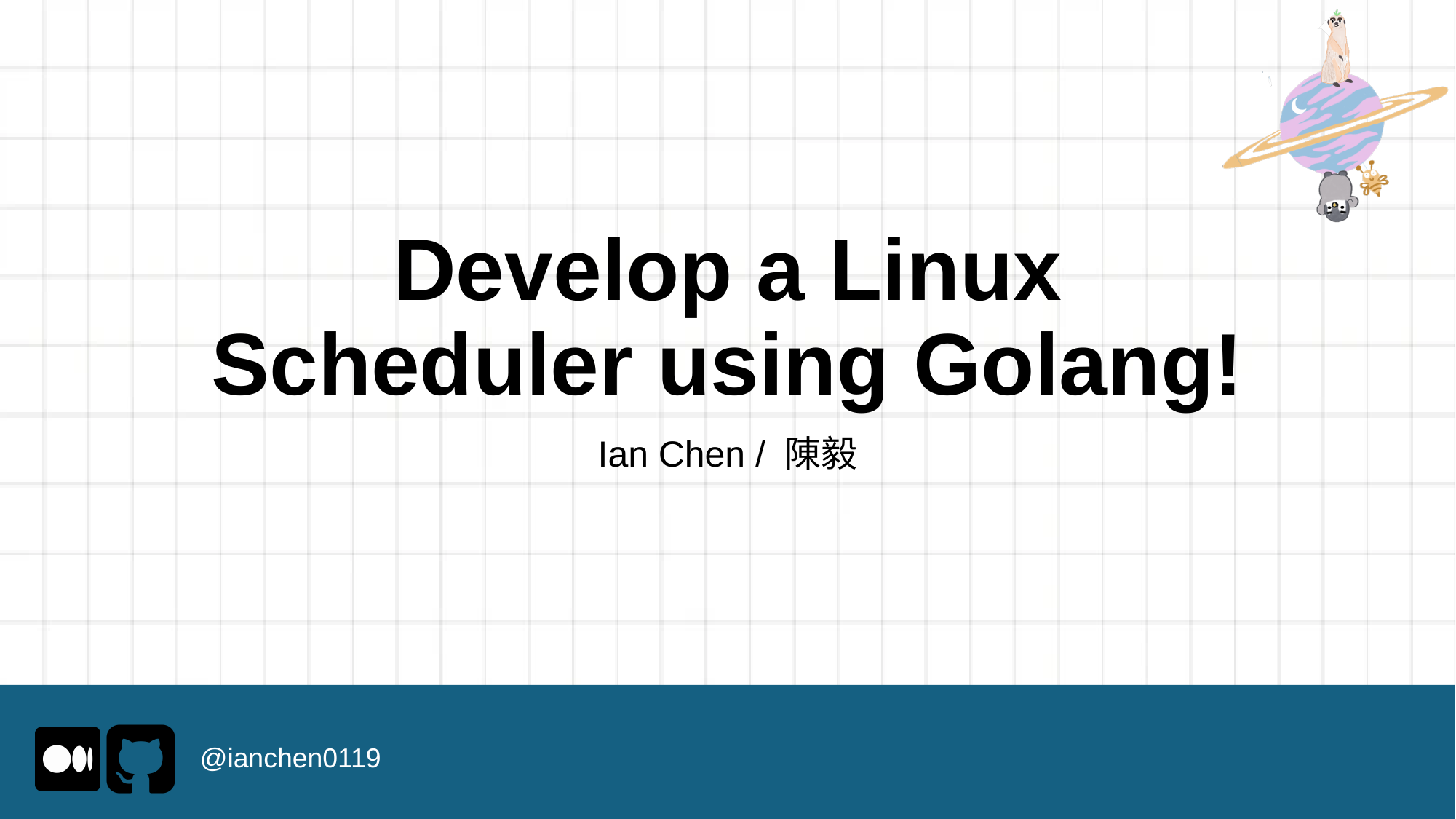

# Develop a Linux Scheduler using Golang!
Ian Chen / 陳毅